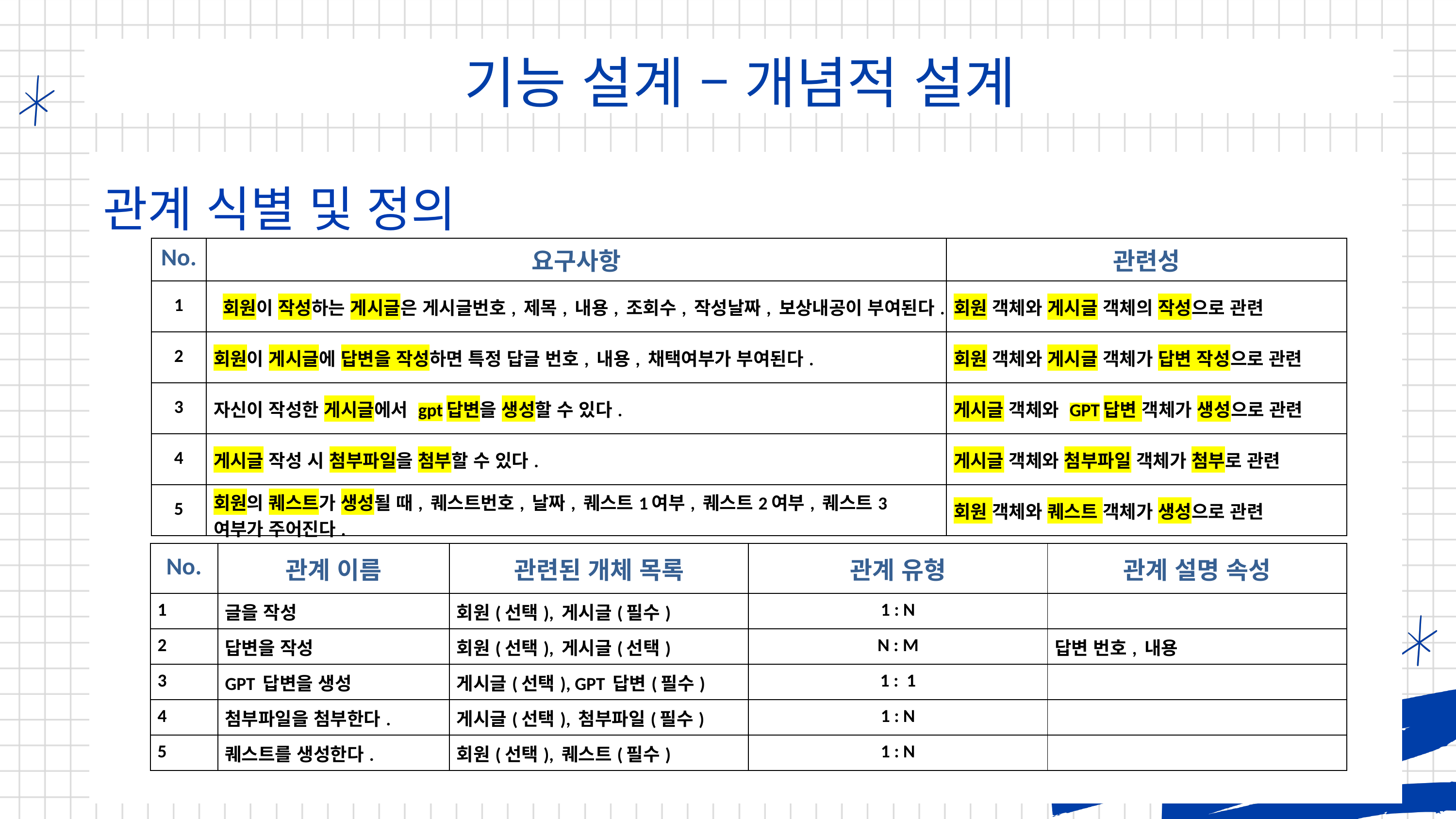

기능 설계 – 개념적 설계

관계 식별 및 정의
| No. | 요구사항 | 관련성 |
| --- | --- | --- |
| 1 | 회원이 작성하는 게시글은 게시글번호, 제목, 내용, 조회수, 작성날짜, 보상내공이 부여된다. | 회원 객체와 게시글 객체의 작성으로 관련 |
| 2 | 회원이 게시글에 답변을 작성하면 특정 답글 번호, 내용, 채택여부가 부여된다. | 회원 객체와 게시글 객체가 답변 작성으로 관련 |
| 3 | 자신이 작성한 게시글에서 gpt답변을 생성할 수 있다. | 게시글 객체와 GPT답변 객체가 생성으로 관련 |
| 4 | 게시글 작성 시 첨부파일을 첨부할 수 있다. | 게시글 객체와 첨부파일 객체가 첨부로 관련 |
| 5 | 회원의 퀘스트가 생성될 때, 퀘스트번호, 날짜, 퀘스트1여부, 퀘스트2여부, 퀘스트3여부가 주어진다. | 회원 객체와 퀘스트 객체가 생성으로 관련 |
| No. | 관계 이름 | 관련된 개체 목록 | 관계 유형 | 관계 설명 속성 |
| --- | --- | --- | --- | --- |
| 1 | 글을 작성 | 회원(선택), 게시글(필수) | 1 : N |  |
| 2 | 답변을 작성 | 회원(선택), 게시글(선택) | N : M | 답변 번호, 내용 |
| 3 | GPT 답변을 생성 | 게시글(선택), GPT 답변(필수) | 1 : 1 |  |
| 4 | 첨부파일을 첨부한다. | 게시글(선택), 첨부파일(필수) | 1 : N |  |
| 5 | 퀘스트를 생성한다. | 회원(선택), 퀘스트(필수) | 1 : N |  |